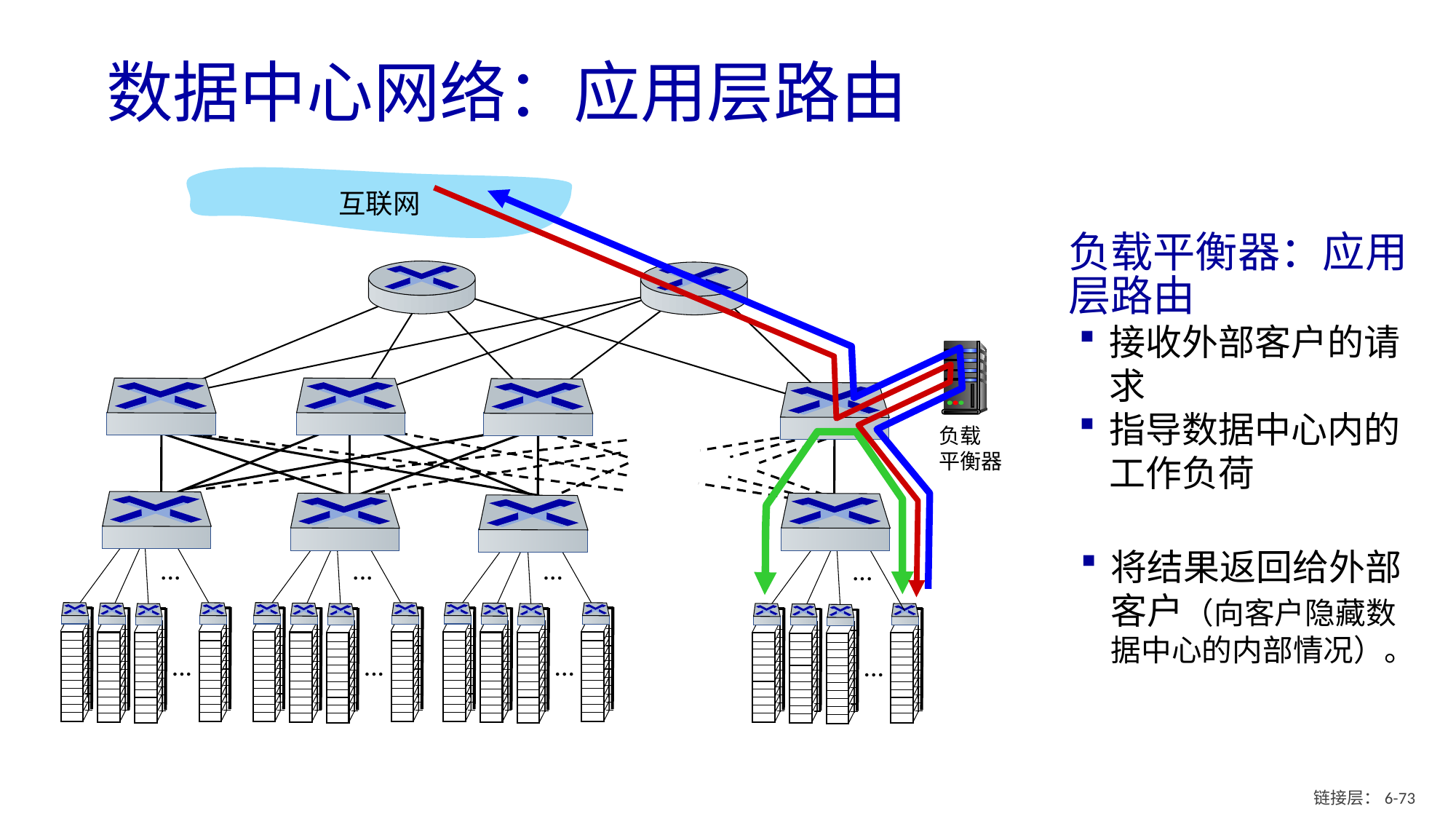

# 数据中心网络：应用层路由
互联网

负载平衡器：应用层路由
接收外部客户的请求
指导数据中心内的工作负荷

...

...
...

...
...

...

...

...

负载
平衡器

将结果返回给外部客户（向客户隐藏数据中心的内部情况）。
链接层：6-73